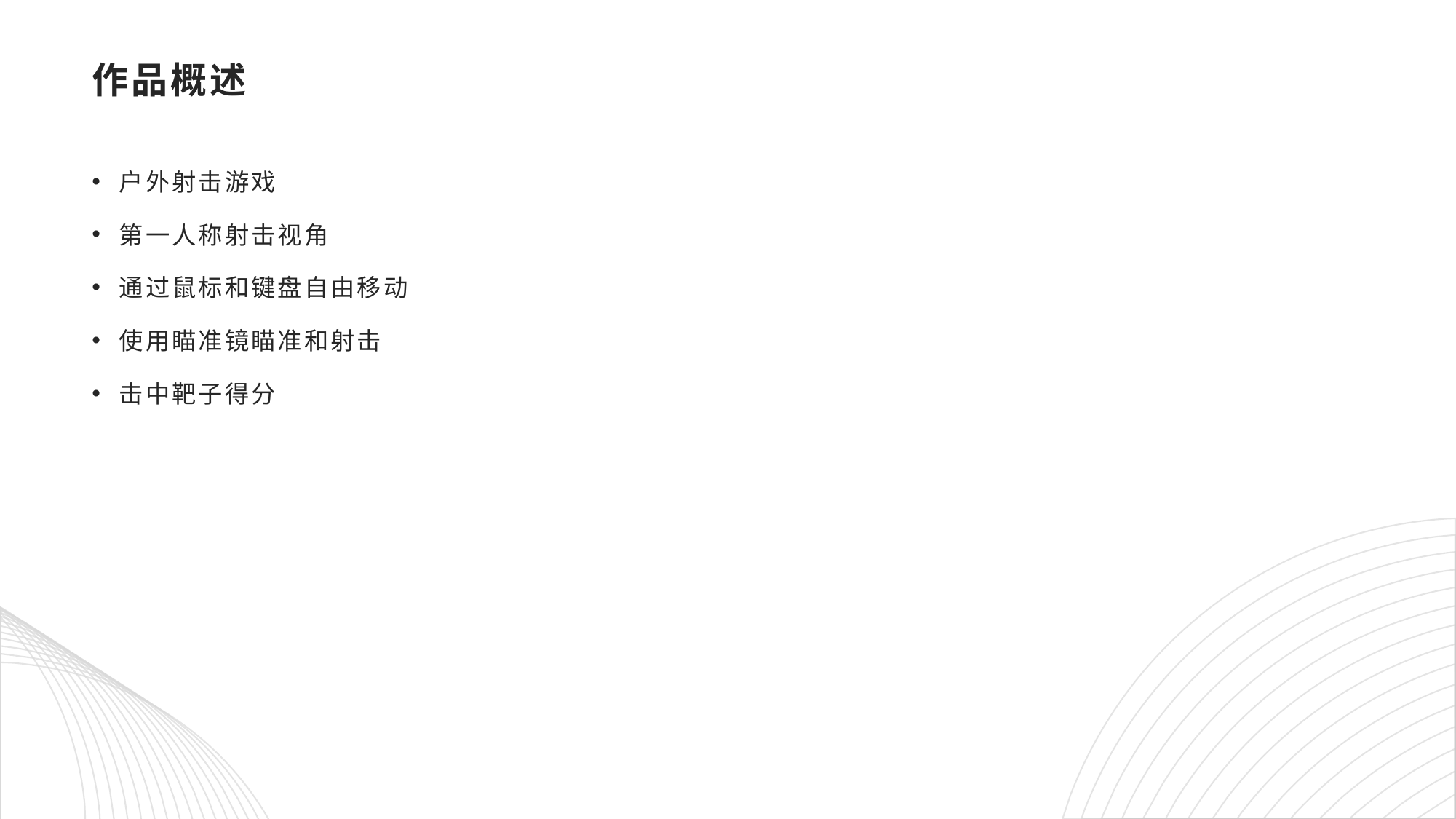

# 作品概述

户外射击游戏
第一人称射击视角
通过鼠标和键盘自由移动
使用瞄准镜瞄准和射击
击中靶子得分